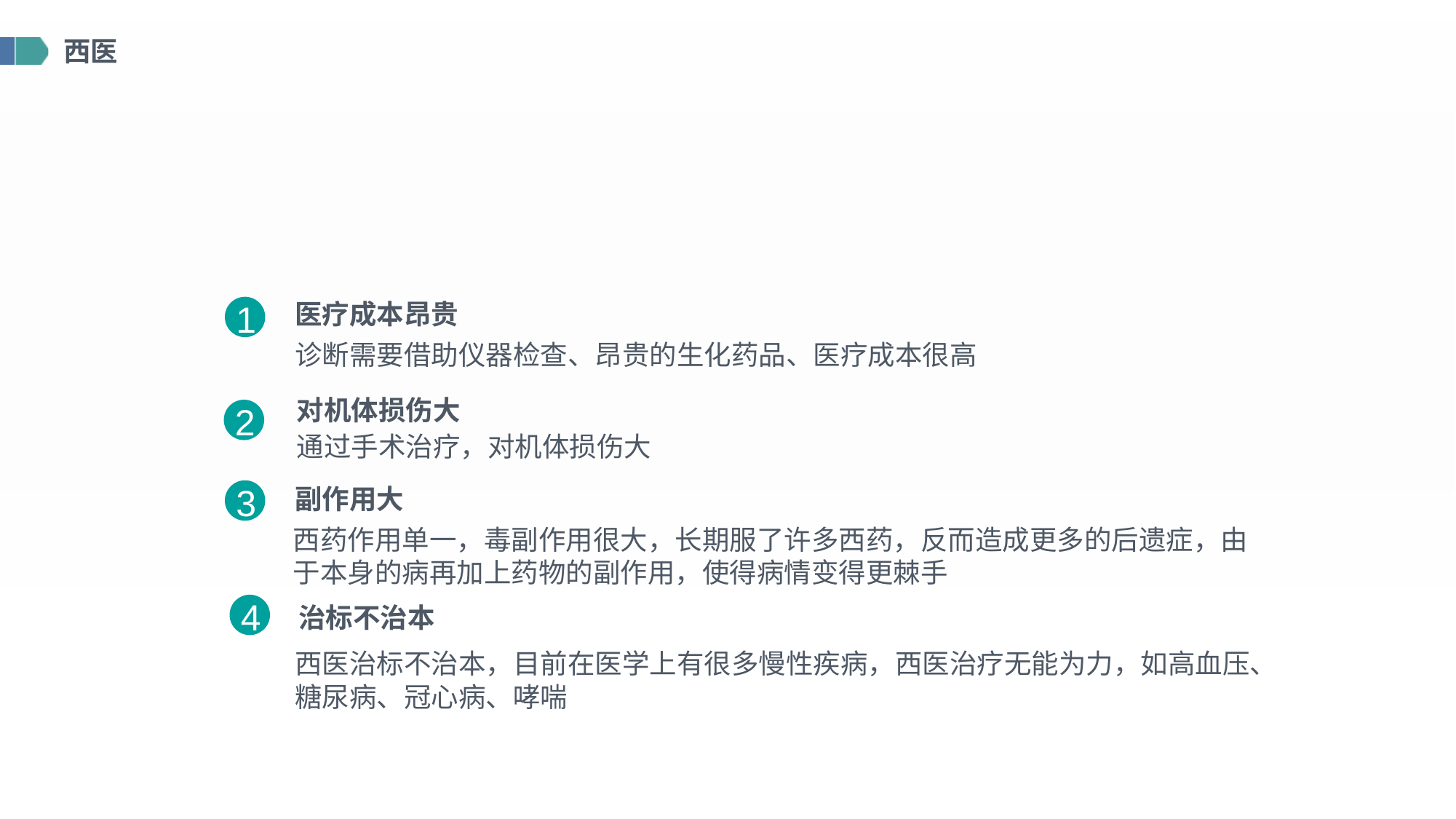

西医
1

医疗成本昂贵
诊断需要借助仪器检查、昂贵的生化药品、医疗成本很高
对机体损伤大
2

通过手术治疗，对机体损伤大
3

副作用大
西药作用单一，毒副作用很大，长期服了许多西药，反而造成更多的后遗症，由于本身的病再加上药物的副作用，使得病情变得更棘手
4

治标不治本
西医治标不治本，目前在医学上有很多慢性疾病，西医治疗无能为力，如高血压、糖尿病、冠心病、哮喘